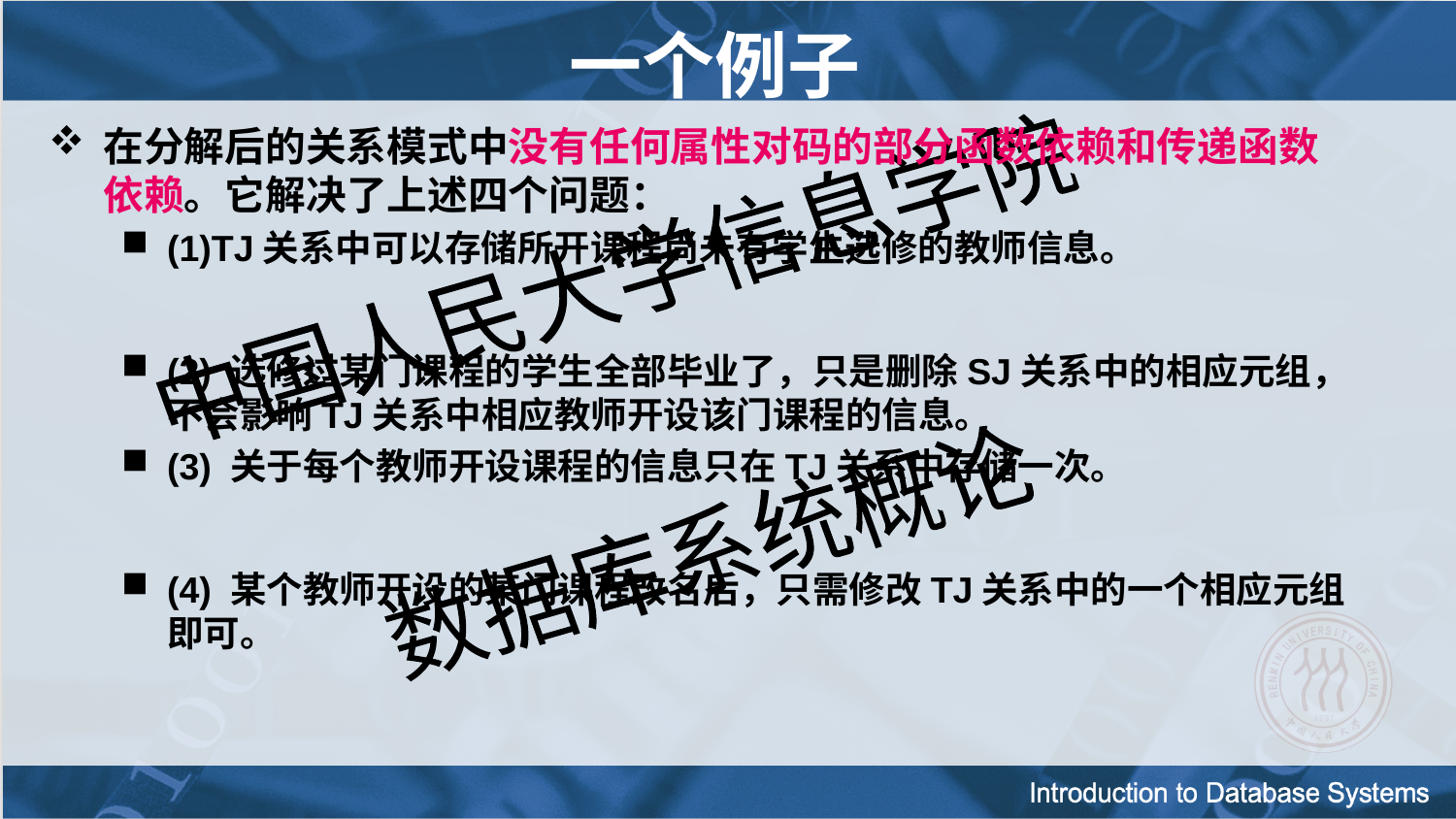

# 一个例子
在分解后的关系模式中没有任何属性对码的部分函数依赖和传递函数依赖。它解决了上述四个问题：
(1)TJ关系中可以存储所开课程尚未有学生选修的教师信息。

(2) 选修过某门课程的学生全部毕业了，只是删除SJ关系中的相应元组，不会影响TJ关系中相应教师开设该门课程的信息。
(3) 关于每个教师开设课程的信息只在TJ关系中存储一次。

(4) 某个教师开设的某门课程改名后，只需修改TJ关系中的一个相应元组即可。